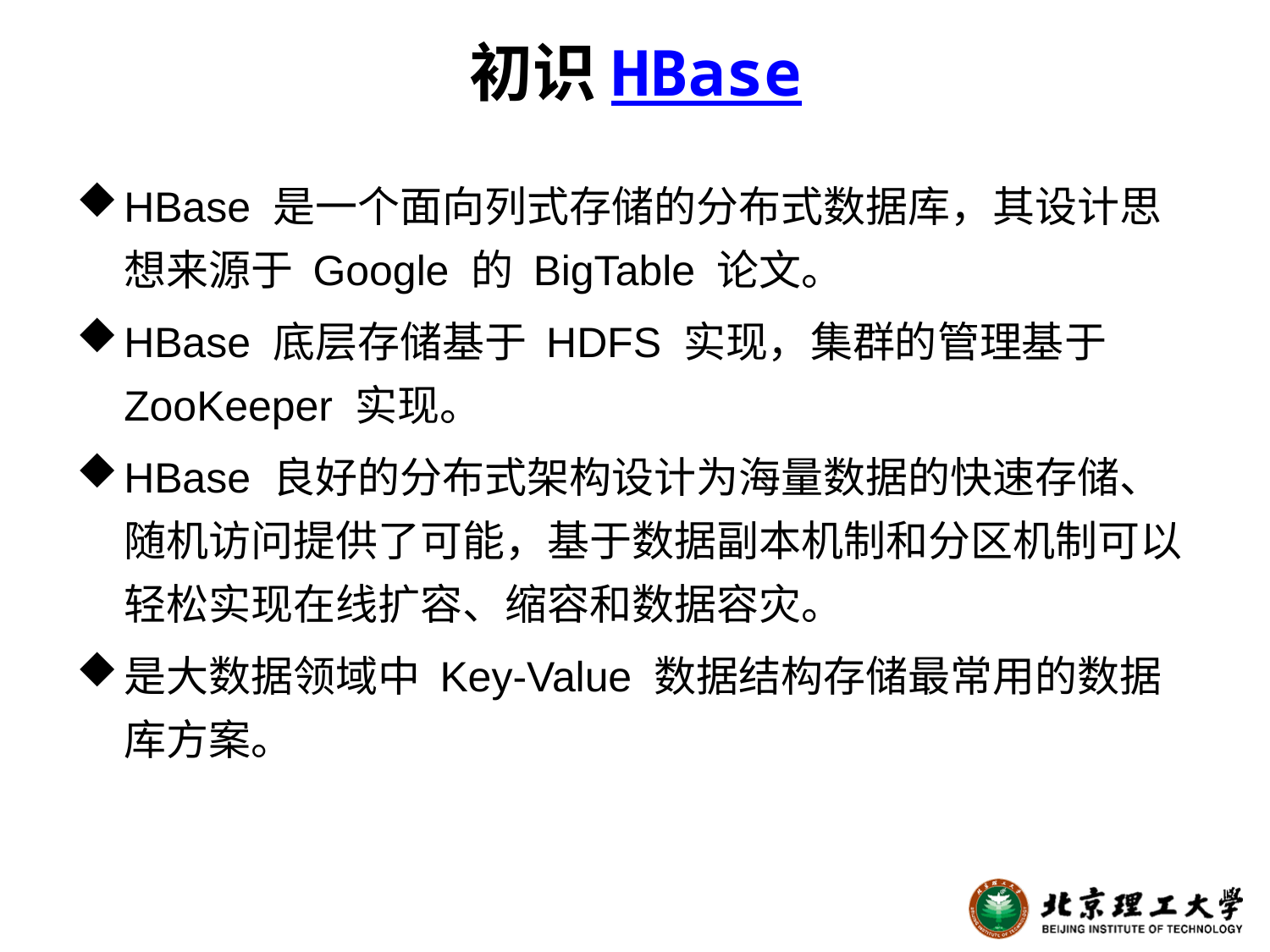

# 初识HBase
HBase 是一个面向列式存储的分布式数据库，其设计思想来源于 Google 的 BigTable 论文。
HBase 底层存储基于 HDFS 实现，集群的管理基于 ZooKeeper 实现。
HBase 良好的分布式架构设计为海量数据的快速存储、随机访问提供了可能，基于数据副本机制和分区机制可以轻松实现在线扩容、缩容和数据容灾。
是大数据领域中 Key-Value 数据结构存储最常用的数据库方案。